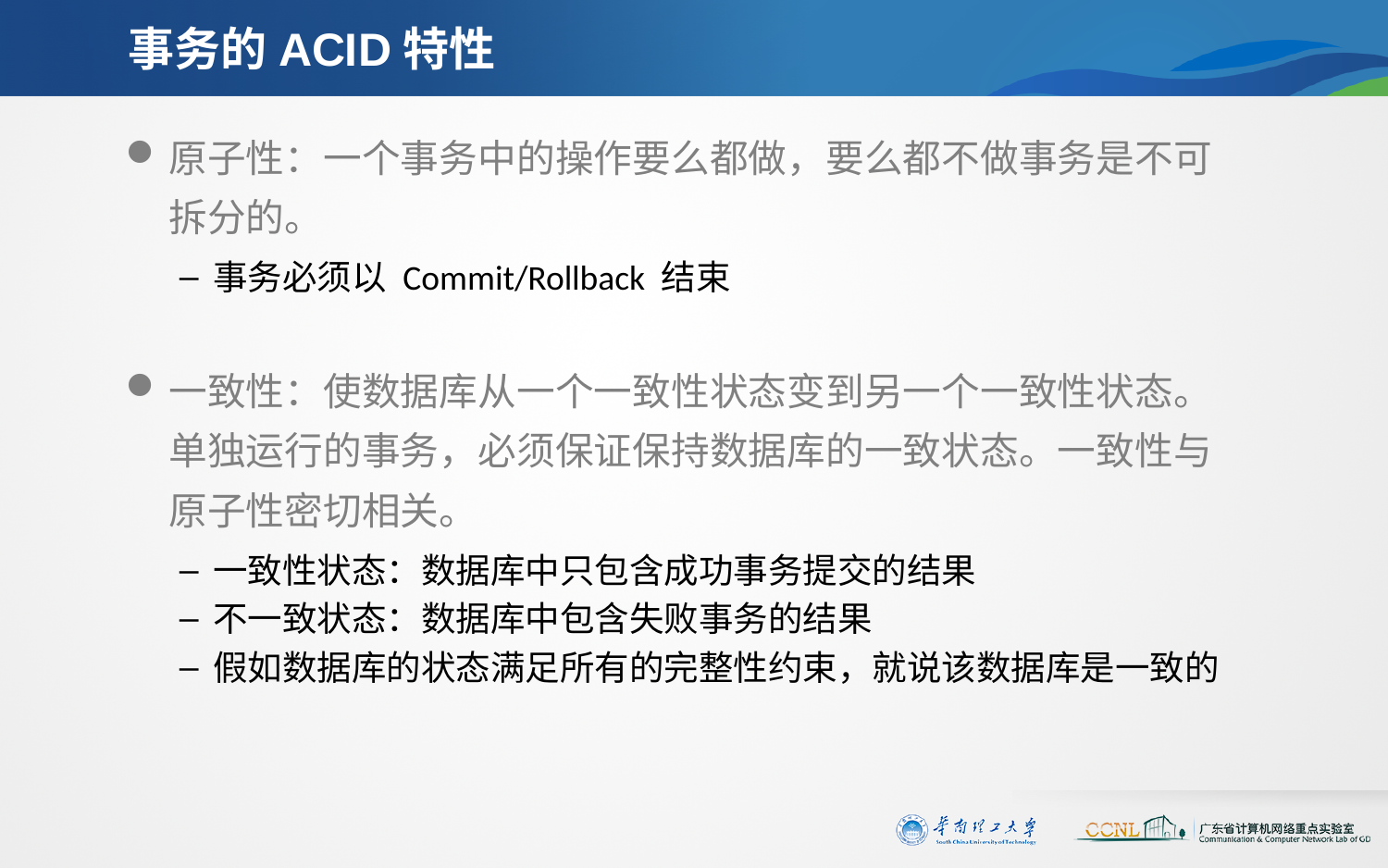

# 事务的ACID特性
原子性：一个事务中的操作要么都做，要么都不做事务是不可拆分的。
事务必须以 Commit/Rollback 结束

一致性：使数据库从一个一致性状态变到另一个一致性状态。单独运行的事务，必须保证保持数据库的一致状态。一致性与原子性密切相关。
一致性状态：数据库中只包含成功事务提交的结果
不一致状态：数据库中包含失败事务的结果
假如数据库的状态满足所有的完整性约束，就说该数据库是一致的